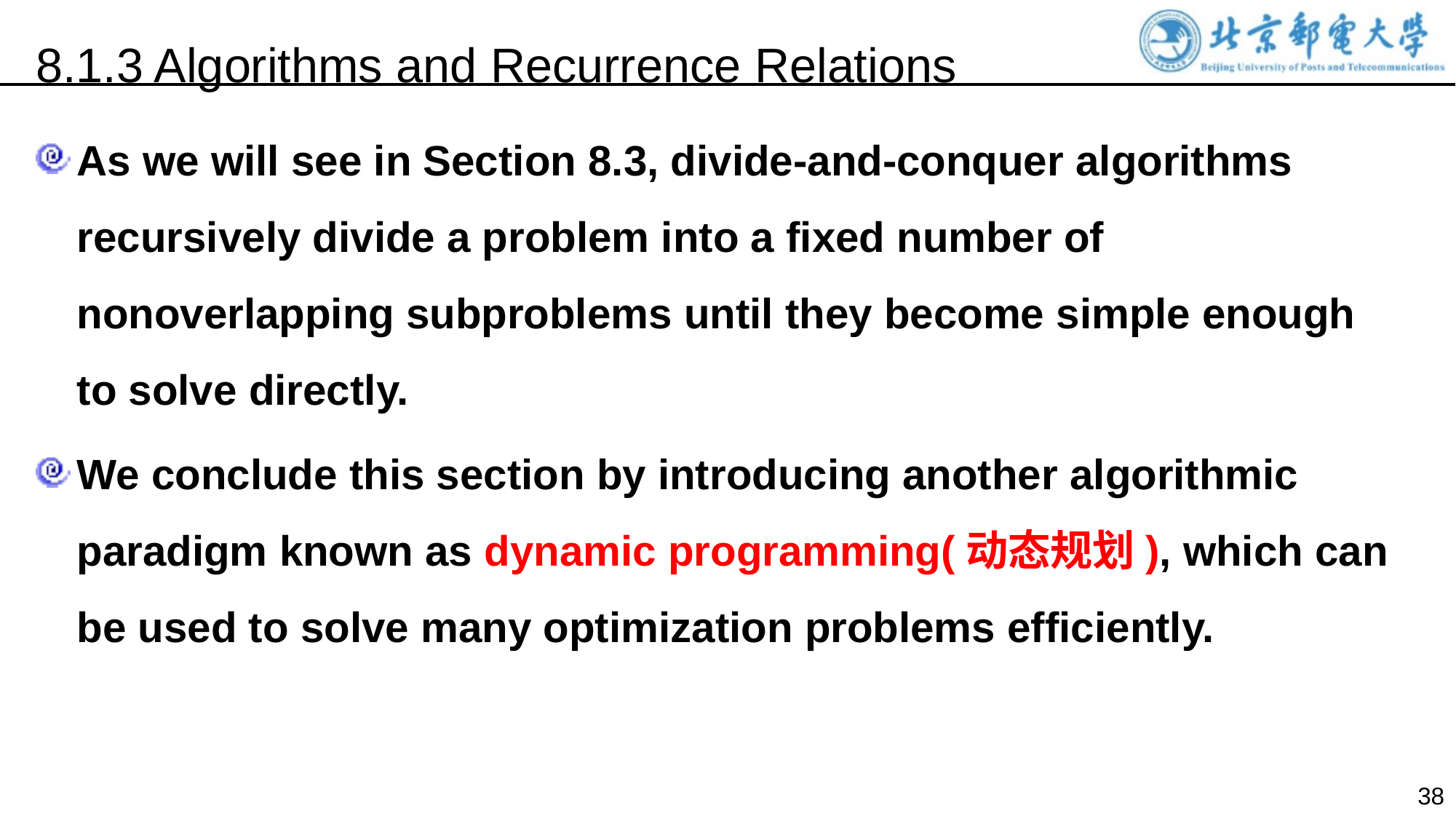

8.1.3 Algorithms and Recurrence Relations
As we will see in Section 8.3, divide-and-conquer algorithms recursively divide a problem into a fixed number of nonoverlapping subproblems until they become simple enough to solve directly.
We conclude this section by introducing another algorithmic paradigm known as dynamic programming(动态规划), which can be used to solve many optimization problems efficiently.